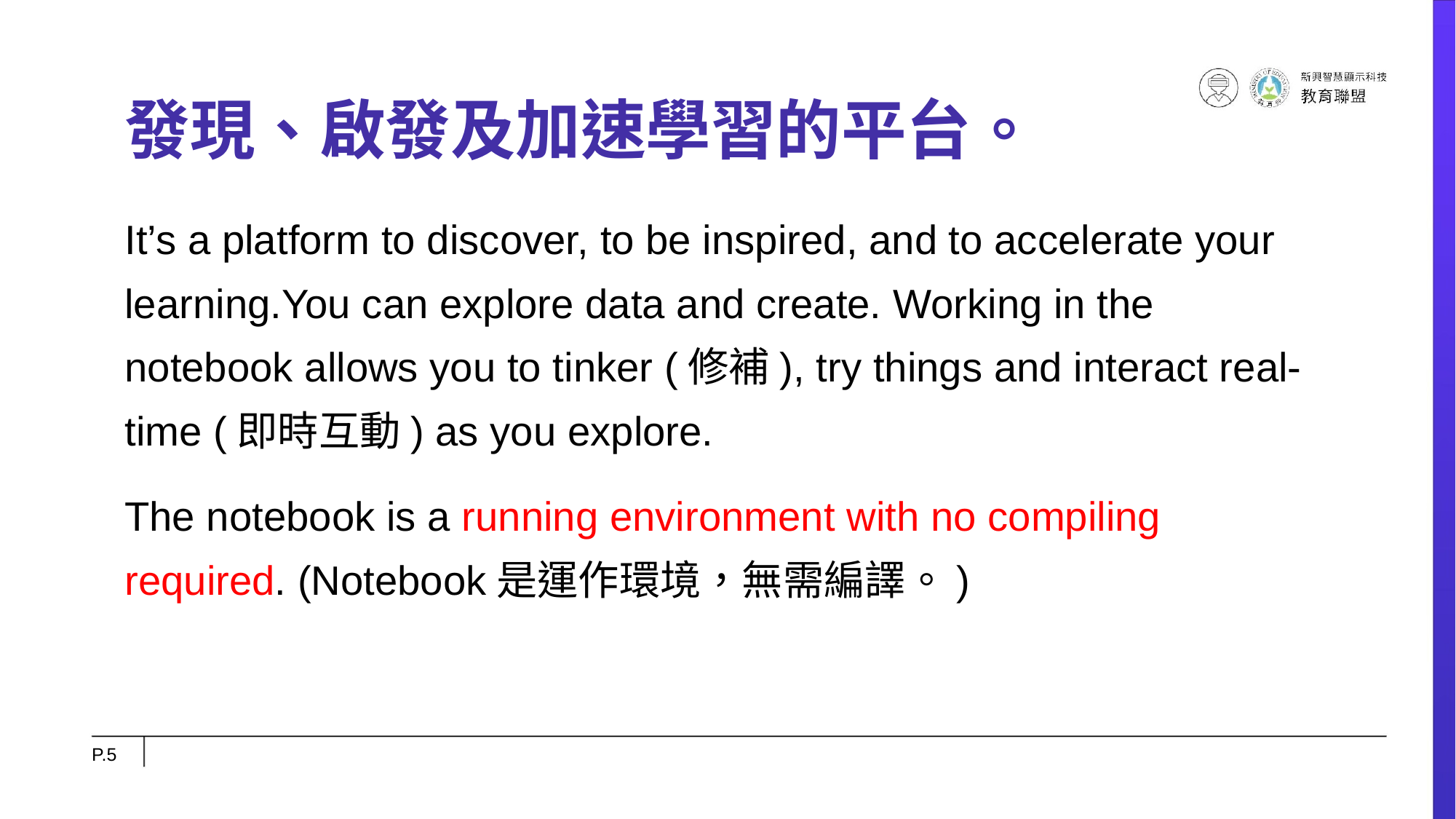

# 發現、啟發及加速學習的平台。
It’s a platform to discover, to be inspired, and to accelerate your learning.You can explore data and create. Working in the notebook allows you to tinker (修補), try things and interact real-time (即時互動) as you explore.
The notebook is a running environment with no compiling required. (Notebook是運作環境，無需編譯。)
P.5